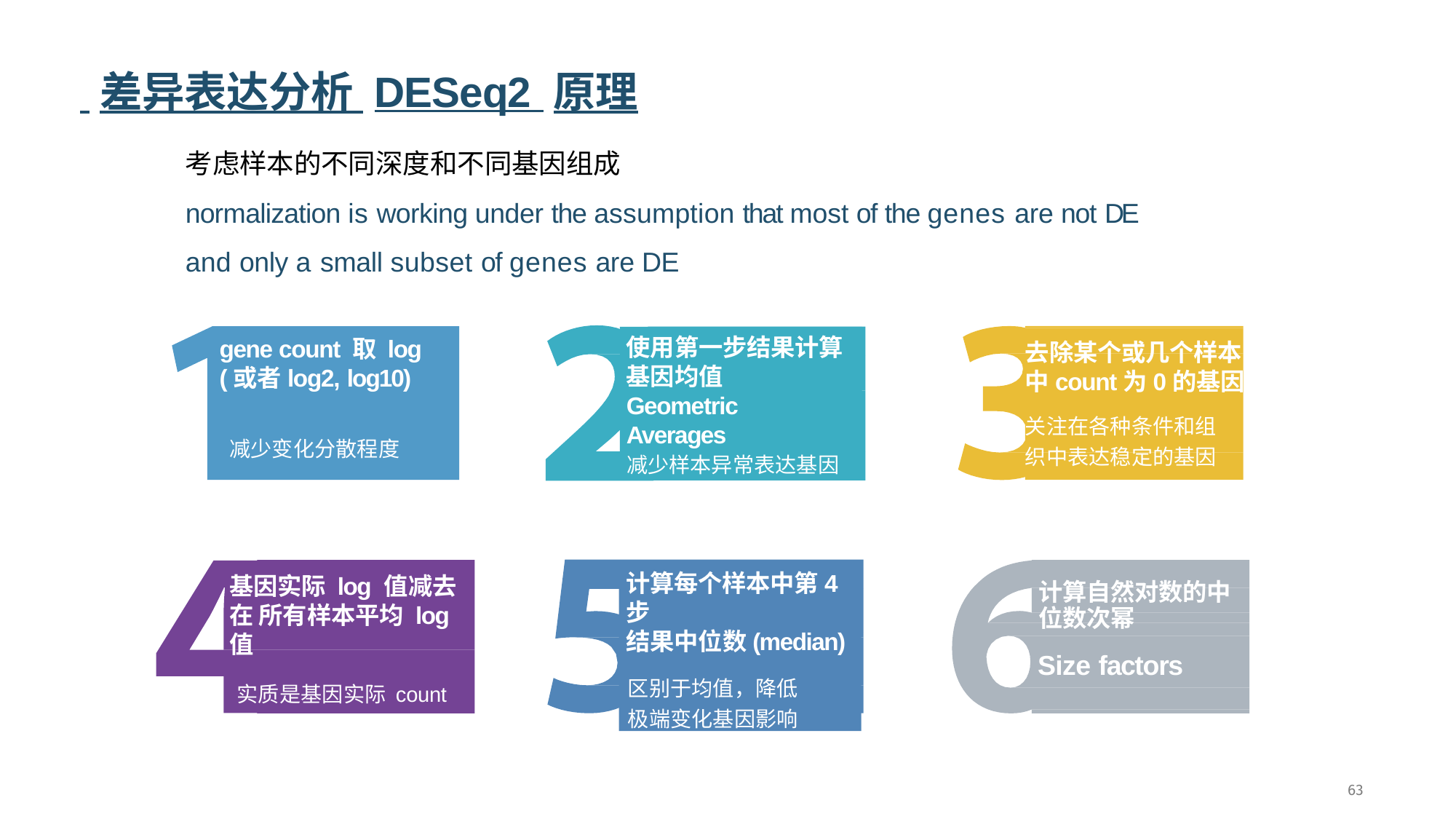

# 差异表达分析 DESeq2 原理
考虑样本的不同深度和不同基因组成
normalization is working under the assumption that most of the genes are not DE    and only a small subset of genes are DE

使用第一步结果计算 基因均值
Geometric Averages
减少样本异常表达基因
的影响
gene count 取 log
(或者log2, log10)
去除某个或几个样本 中count为0的基因
关注在各种条件和组 织中表达稳定的基因
减少变化分散程度

计算每个样本中第4步
结果中位数(median)
区别于均值，降低 极端变化基因影响
基因实际 log 值减去在 所有样本平均 log 值
实质是基因实际 count
和平均 count 的比值
计算自然对数的中位数次幂
Size factors
63